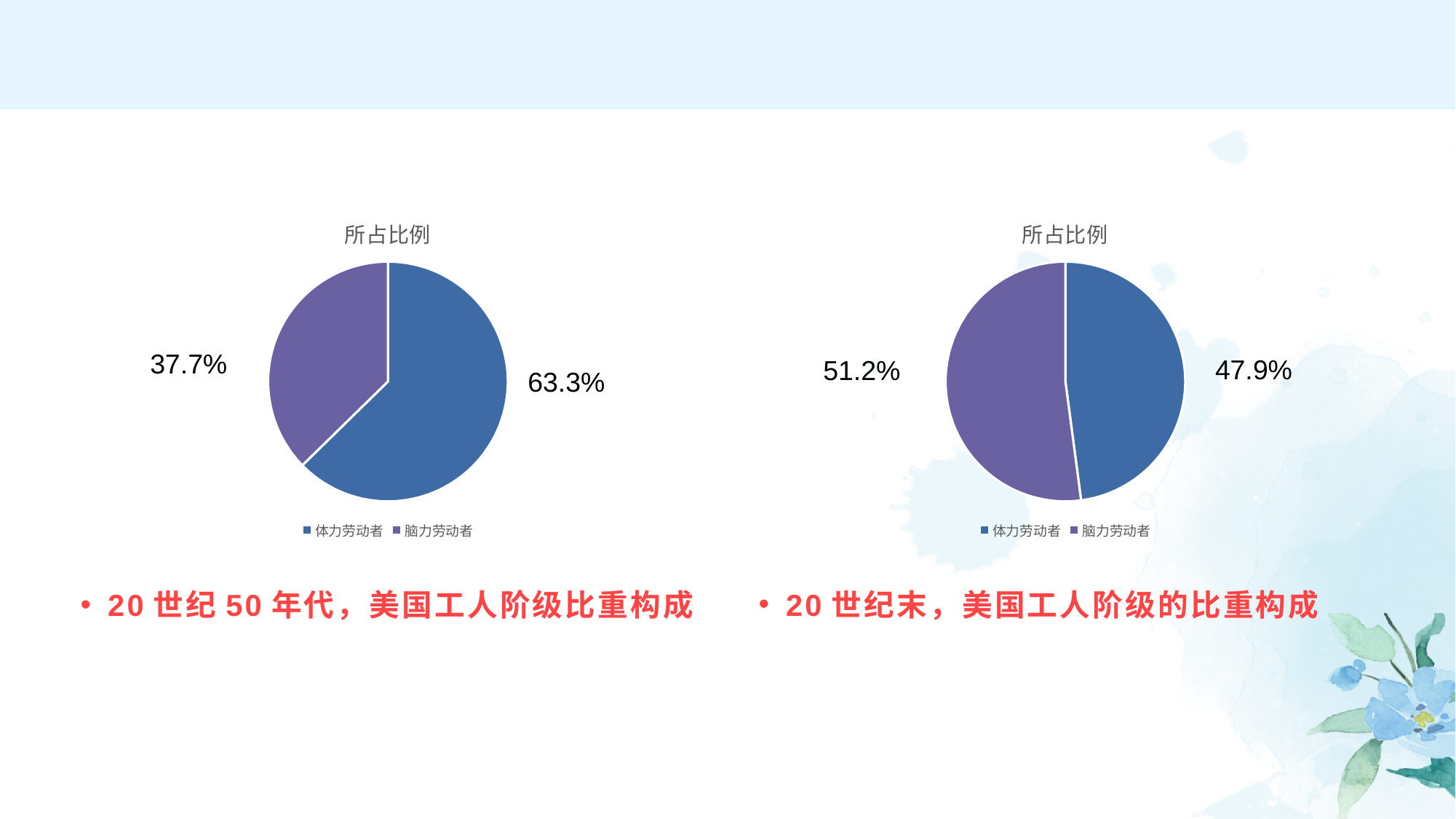

### Chart:

| Category | 所占比例 |
|---|---|
| 体力劳动者 | 0.633 |
| 脑力劳动者 | 0.377 |

### Chart:

| Category | 所占比例 |
|---|---|
| 体力劳动者 | 0.479 |
| 脑力劳动者 | 0.521 |
37.7%
47.9%
51.2%
63.3%
20世纪末，美国工人阶级的比重构成
20世纪50年代，美国工人阶级比重构成